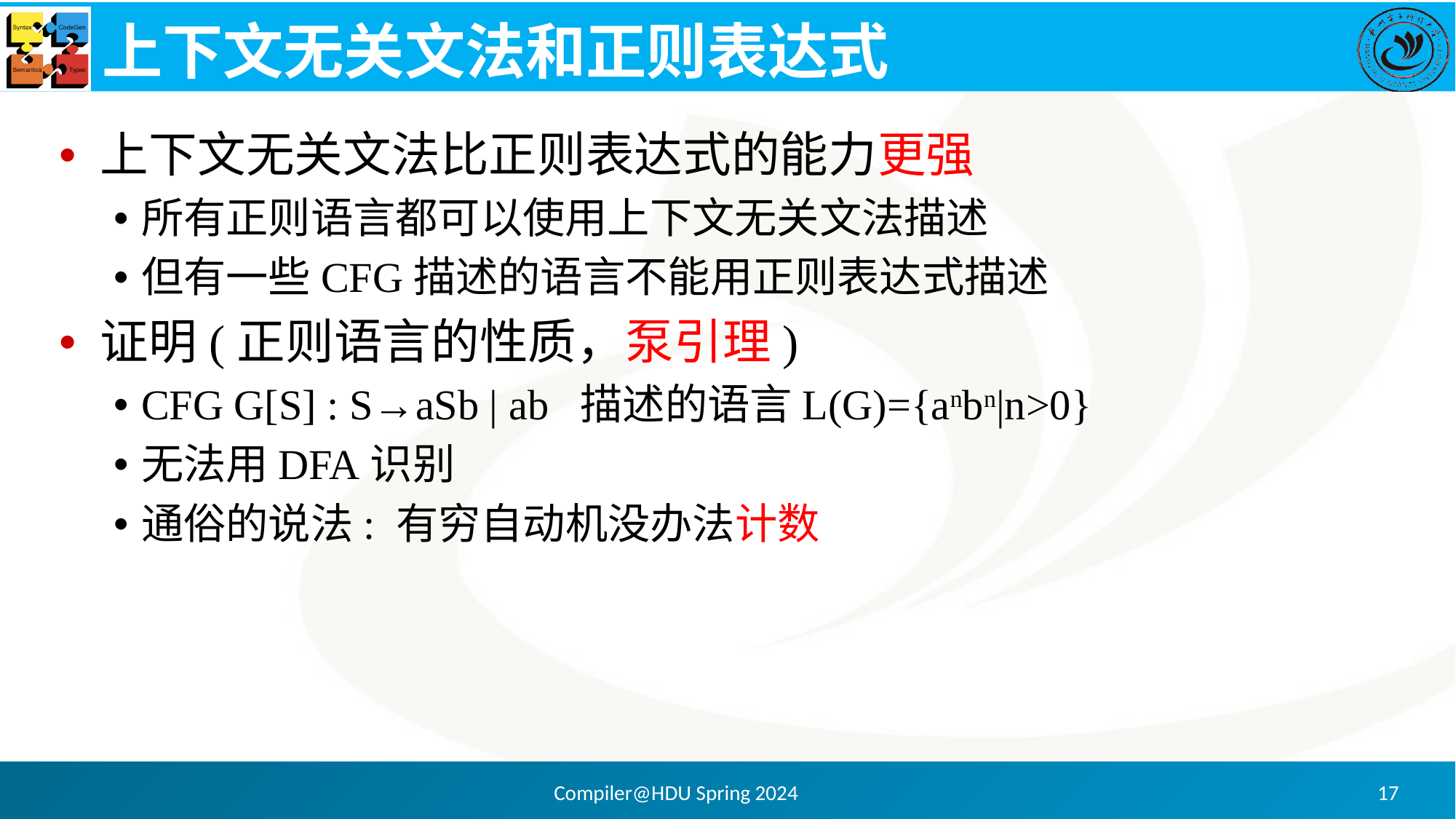

# 上下文无关文法和正则表达式
上下文无关文法比正则表达式的能力更强
所有正则语言都可以使用上下文无关文法描述
但有一些CFG描述的语言不能用正则表达式描述
证明(正则语言的性质，泵引理)
CFG G[S] : S→aSb | ab  描述的语言L(G)={anbn|n>0}
无法用DFA识别
通俗的说法: 有穷自动机没办法计数
Compiler@HDU Spring 2024
17